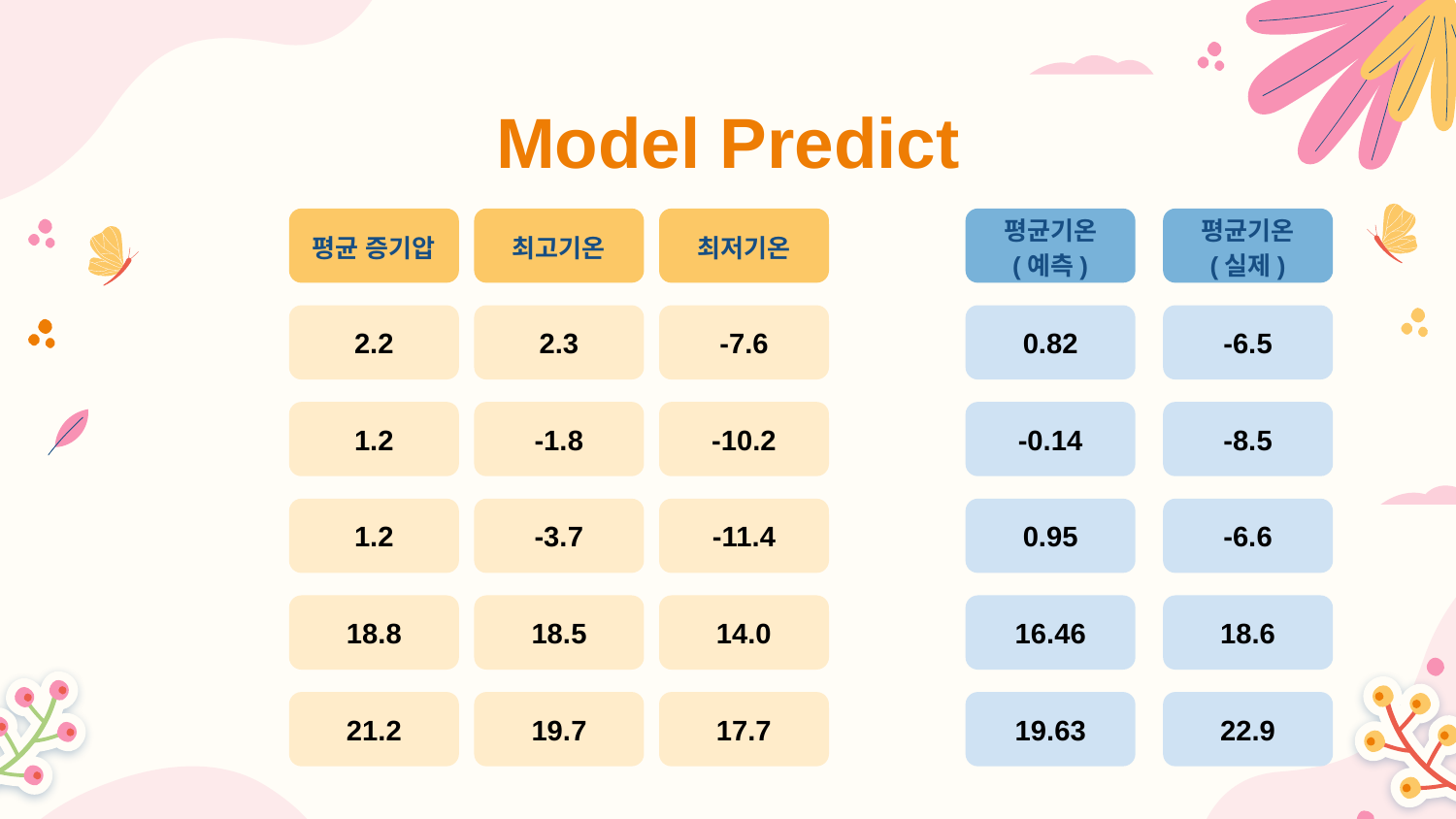

# Model Predict
평균 증기압
2.2
1.2
1.2
18.8
21.2
최고기온
2.3
-1.8
-3.7
18.5
19.7
최저기온
-7.6
-10.2
-11.4
14.0
17.7
평균기온
(예측)
0.82
-0.14
0.95
16.46
19.63
평균기온
(실제)
-6.5
-8.5
-6.6
18.6
22.9